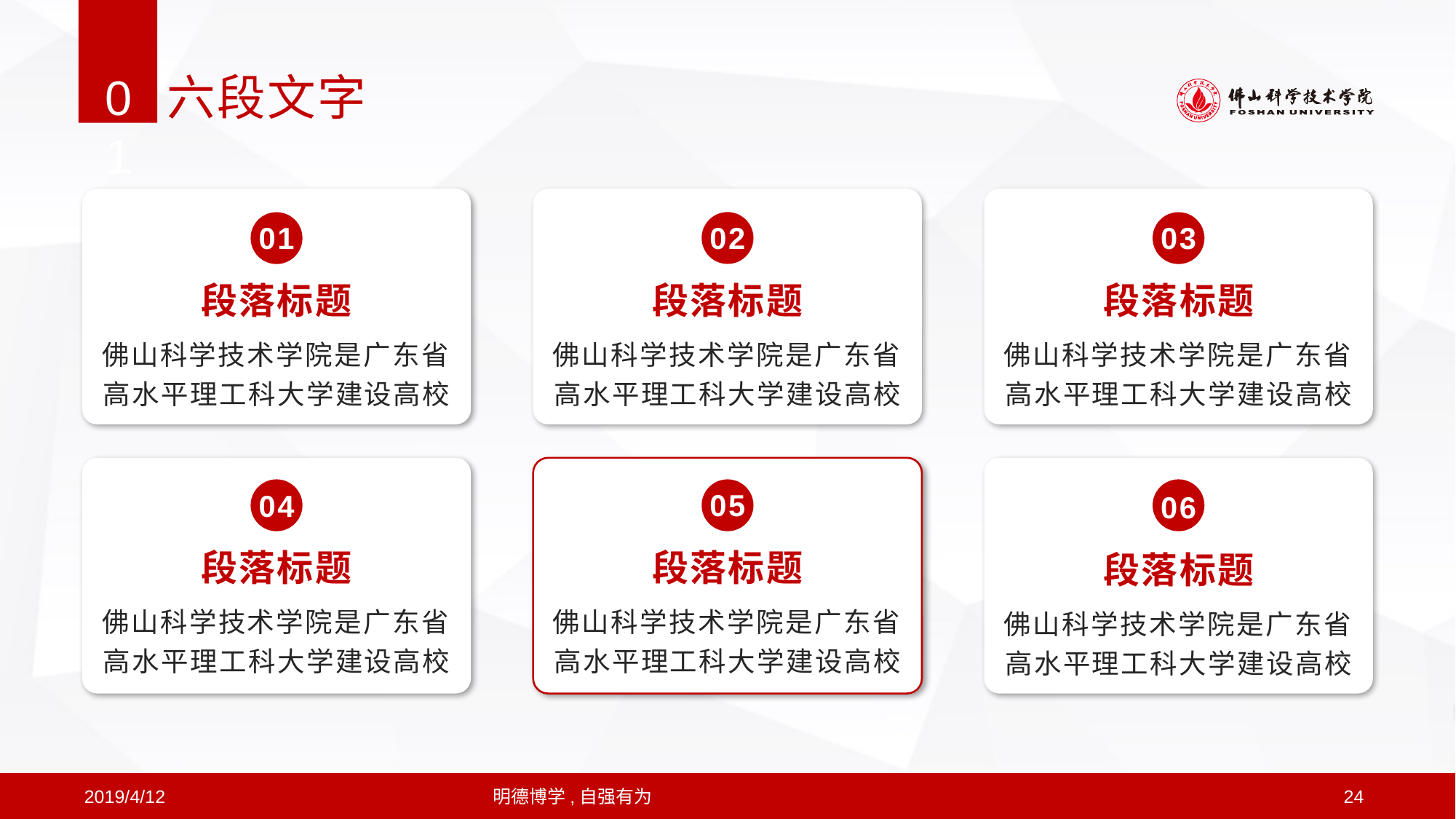

01
六段文字

01
02
03
段落标题
段落标题
段落标题
佛山科学技术学院是广东省高水平理工科大学建设高校
佛山科学技术学院是广东省高水平理工科大学建设高校
佛山科学技术学院是广东省高水平理工科大学建设高校

05
04
06
段落标题
段落标题
段落标题
佛山科学技术学院是广东省高水平理工科大学建设高校
佛山科学技术学院是广东省高水平理工科大学建设高校
佛山科学技术学院是广东省高水平理工科大学建设高校
2019/4/12
明德博学,自强有为
24